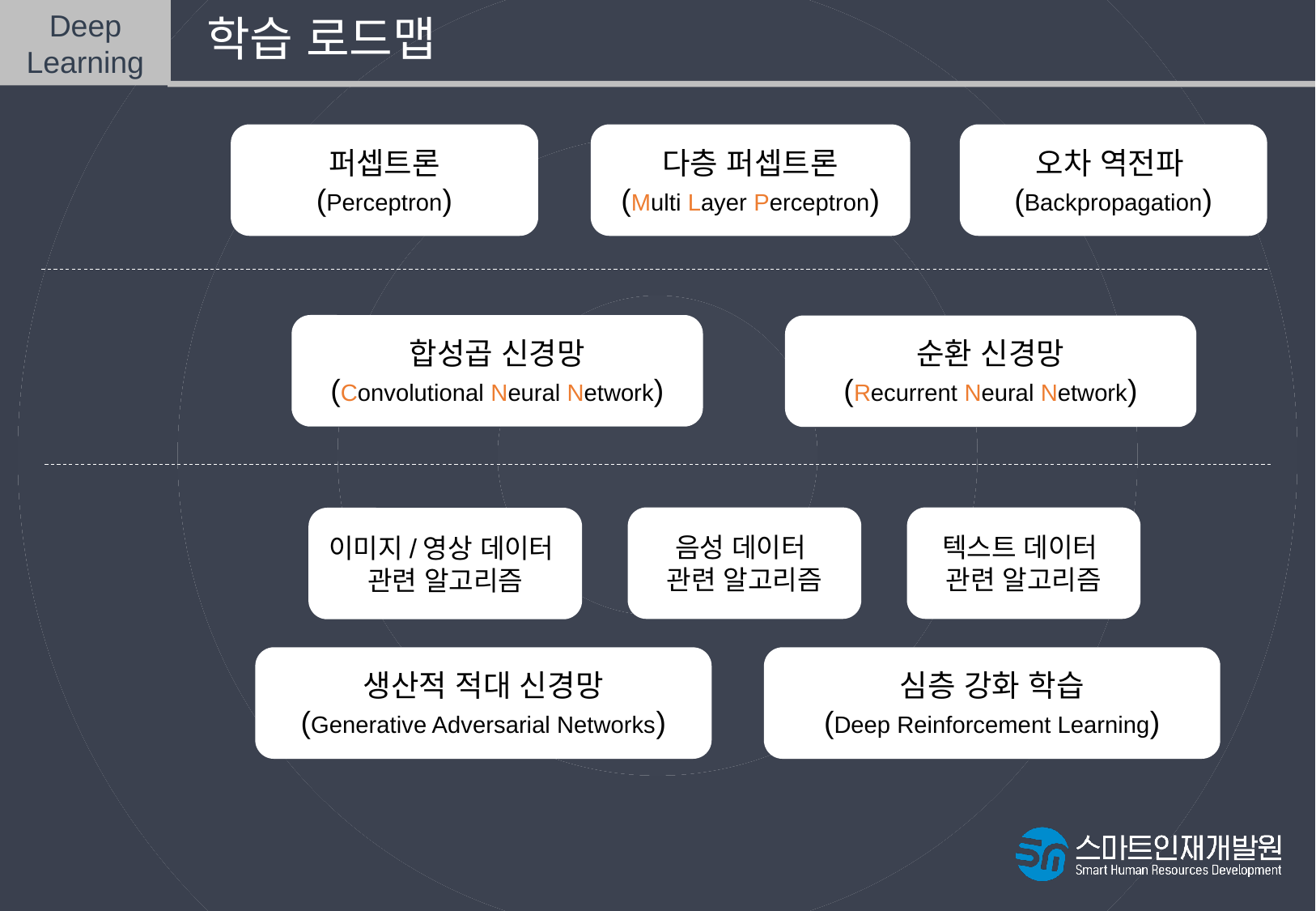

Deep
Learning
 학습 로드맵

퍼셉트론
(Perceptron)
다층 퍼셉트론
(Multi Layer Perceptron)
오차 역전파(Backpropagation)
Part 1.
합성곱 신경망
(Convolutional Neural Network)
순환 신경망
(Recurrent Neural Network)
Part 2.
텍스트 데이터
관련 알고리즘
음성 데이터
관련 알고리즘
이미지/영상 데이터
관련 알고리즘
Part 3.
생산적 적대 신경망
(Generative Adversarial Networks)
심층 강화 학습
(Deep Reinforcement Learning)